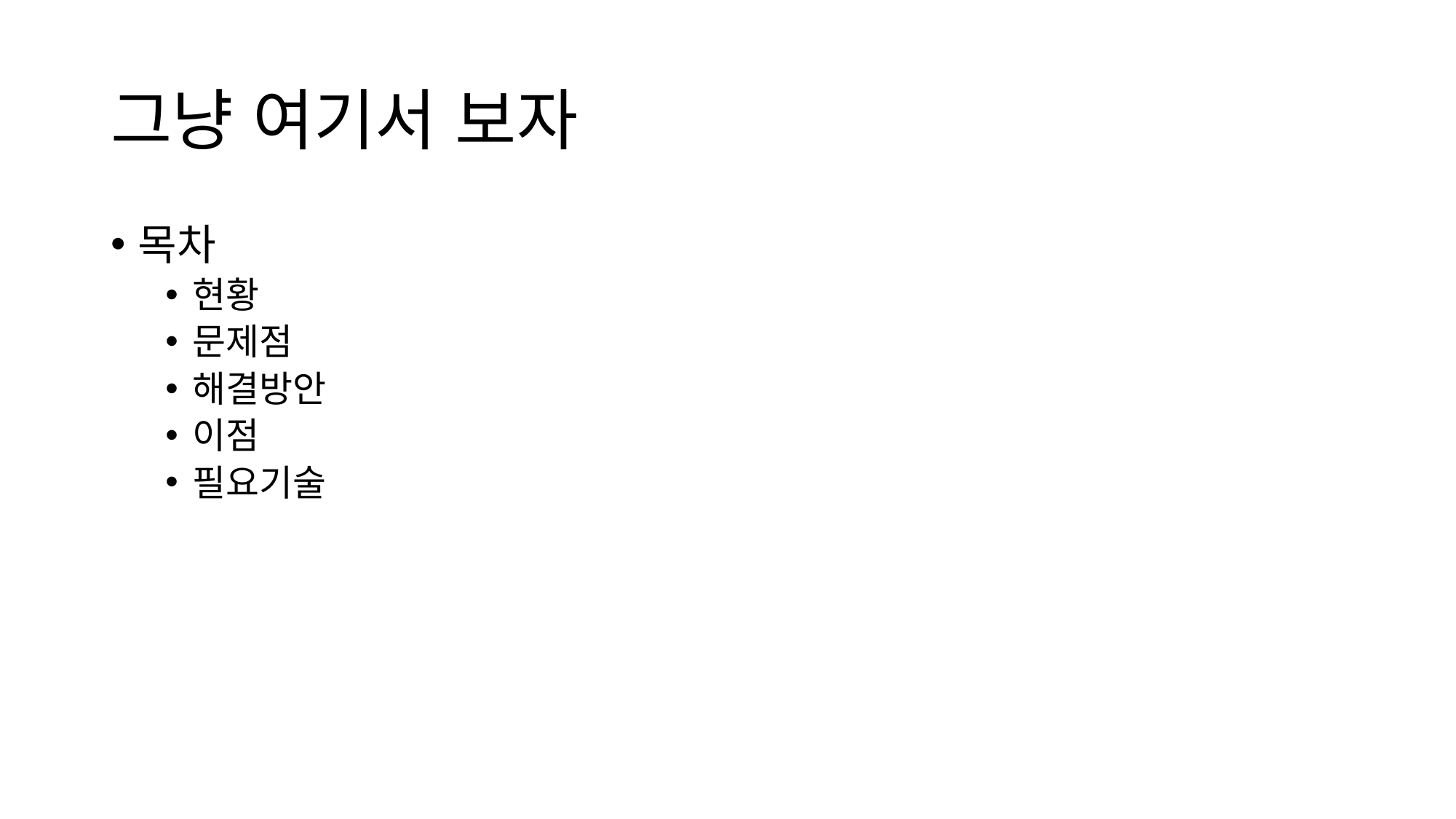

# 그냥 여기서 보자
목차
현황
문제점
해결방안
이점
필요기술